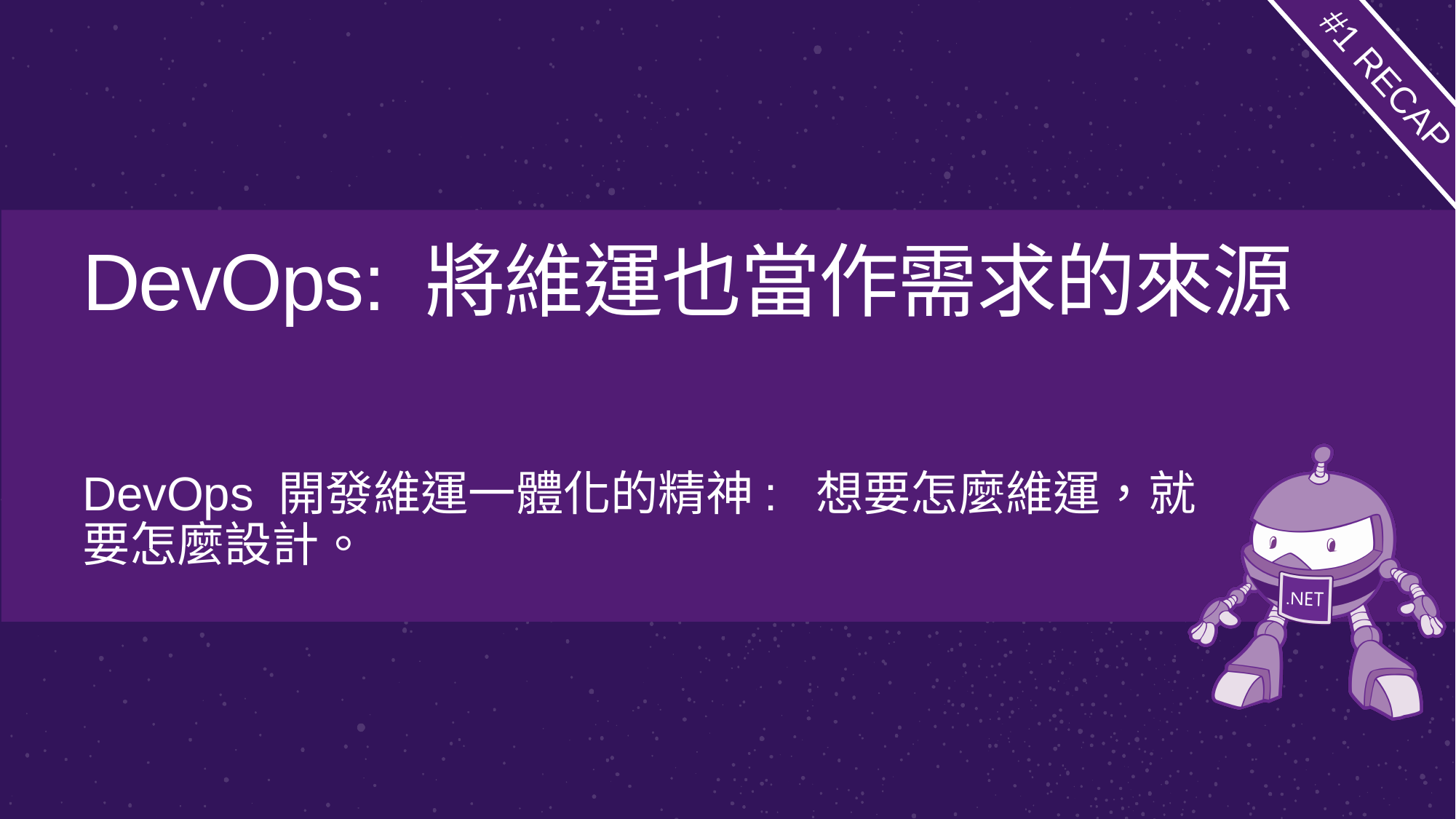

#1 RECAP
# DevOps: 將維運也當作需求的來源
DevOps 開發維運一體化的精神:  想要怎麼維運，就要怎麼設計。